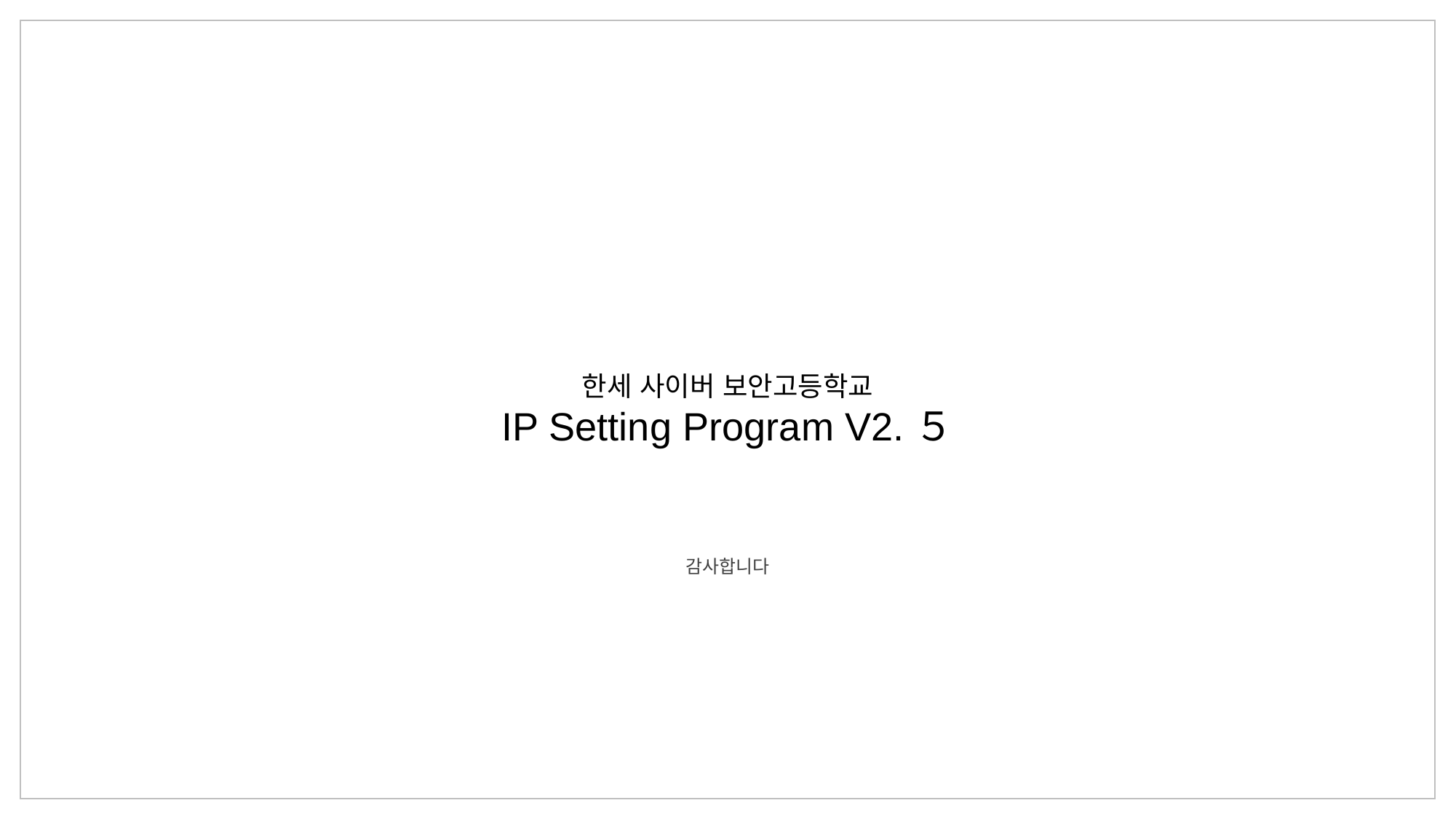

한세 사이버 보안고등학교
IP Setting Program V2.５
감사합니다